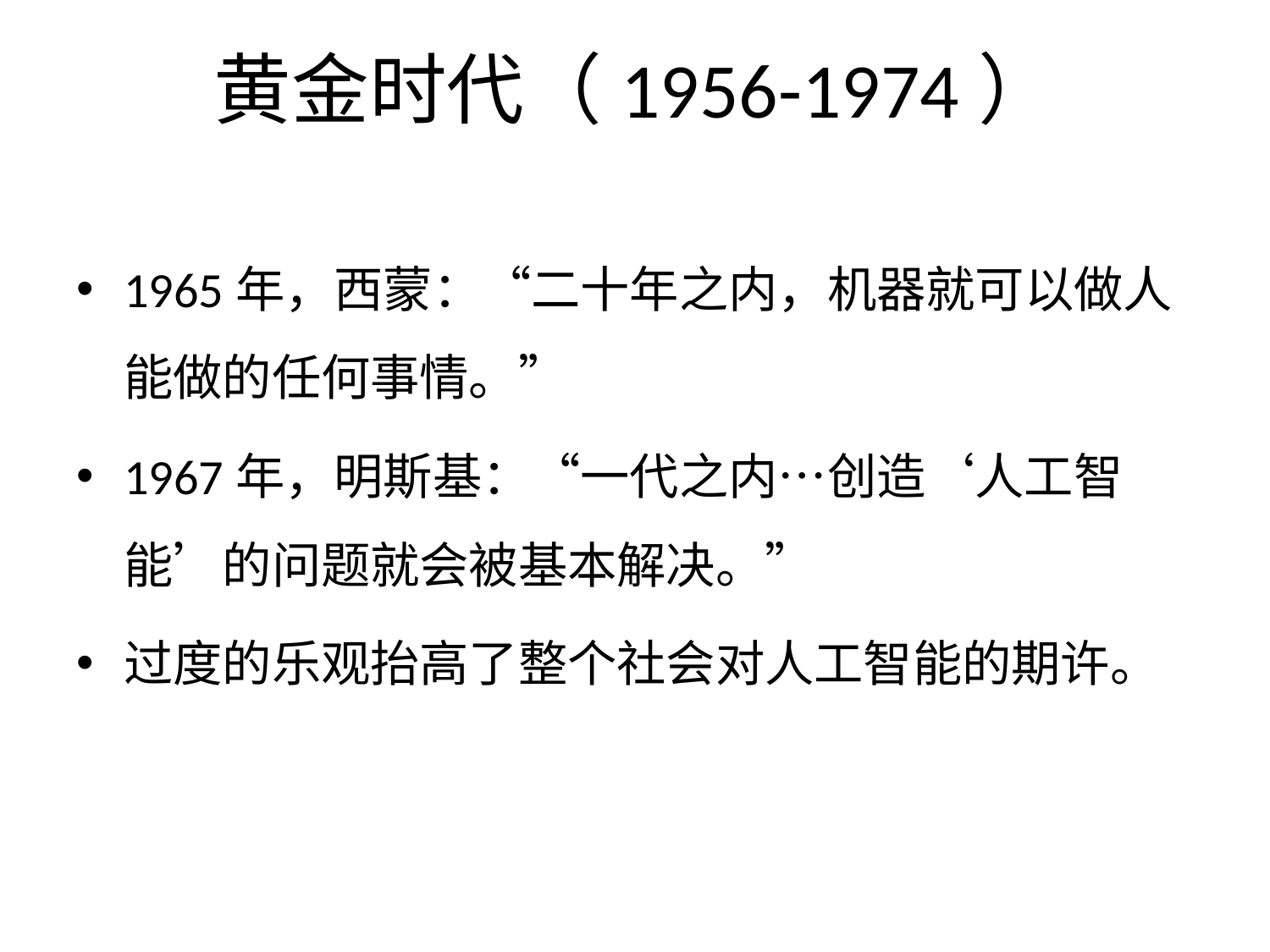

# 黄金时代（1956-1974）
1965年，西蒙：“二十年之内，机器就可以做人能做的任何事情。”
1967年，明斯基：“一代之内…创造‘人工智能’的问题就会被基本解决。”
过度的乐观抬高了整个社会对人工智能的期许。